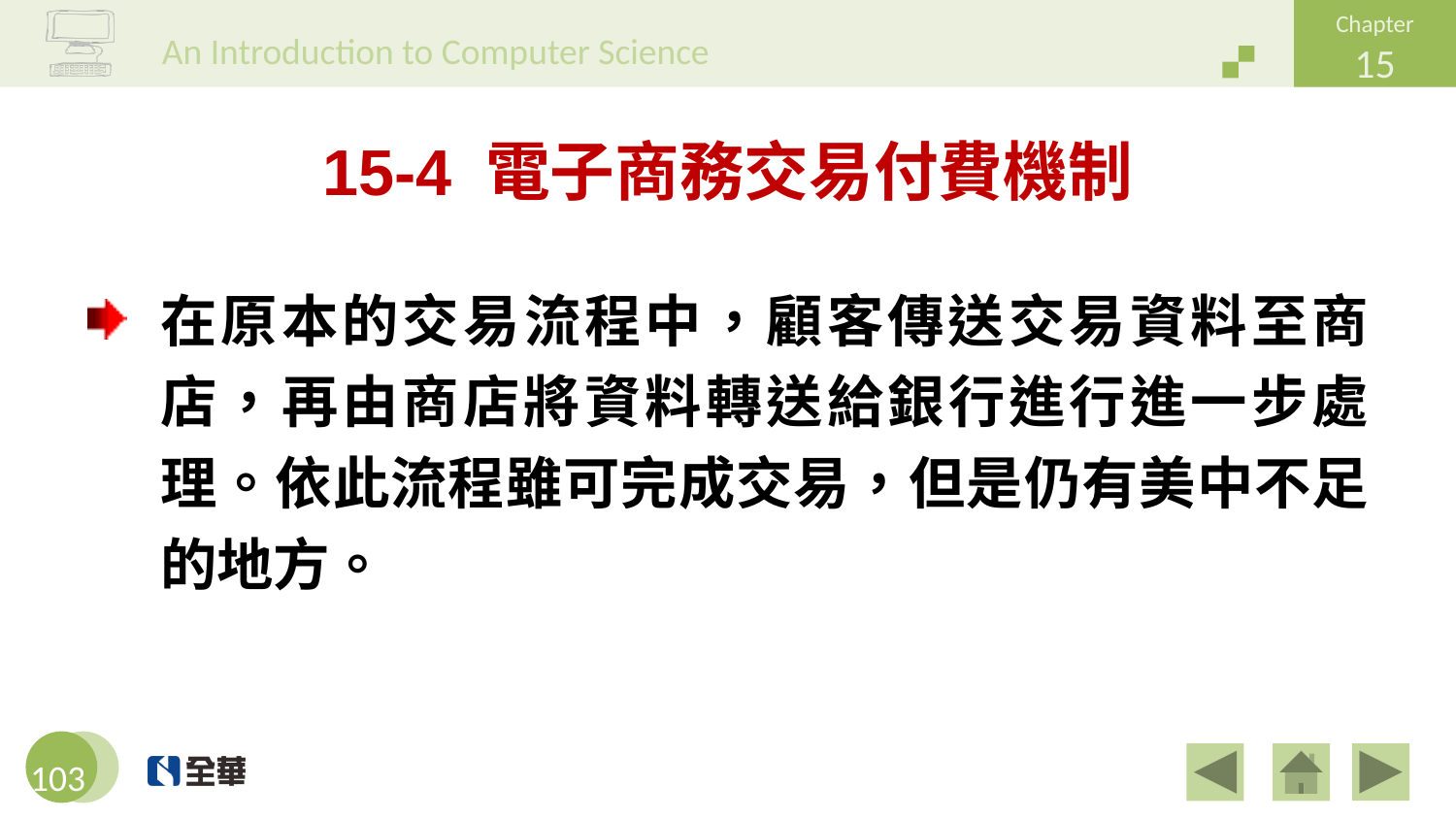

# 15-4 電子商務交易付費機制
在原本的交易流程中，顧客傳送交易資料至商店，再由商店將資料轉送給銀行進行進一步處理。依此流程雖可完成交易，但是仍有美中不足的地方。